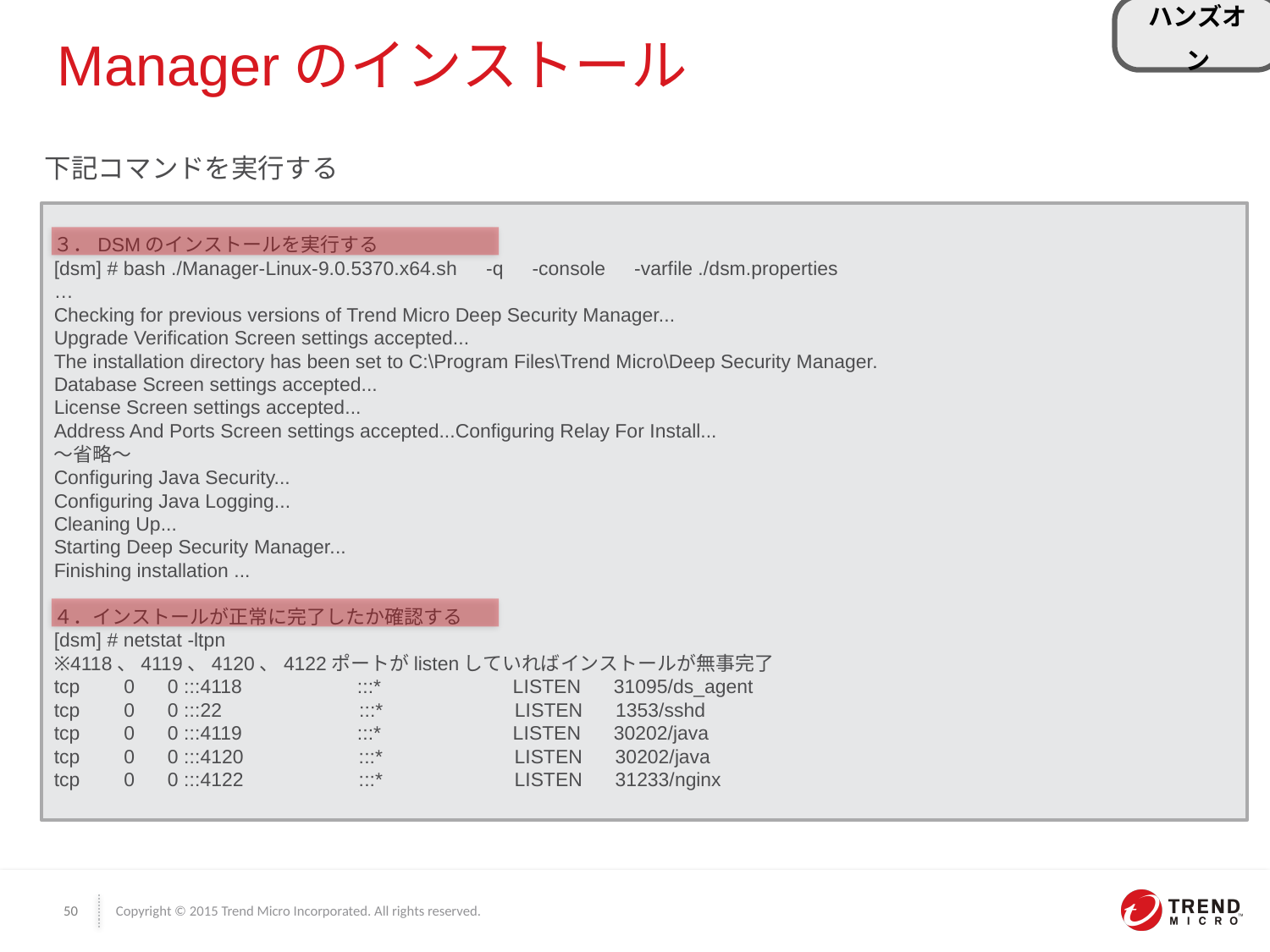

ハンズオン
# Managerのインストール
下記コマンドを実行する

３．DSMのインストールを実行する
[dsm] # bash ./Manager-Linux-9.0.5370.x64.sh　-q　-console　-varfile ./dsm.properties
…
Checking for previous versions of Trend Micro Deep Security Manager...
Upgrade Verification Screen settings accepted...
The installation directory has been set to C:\Program Files\Trend Micro\Deep Security Manager.
Database Screen settings accepted...
License Screen settings accepted...
Address And Ports Screen settings accepted...Configuring Relay For Install...
～省略～
Configuring Java Security...
Configuring Java Logging...
Cleaning Up...
Starting Deep Security Manager...
Finishing installation ...

４．インストールが正常に完了したか確認する
[dsm] # netstat -ltpn
※4118、4119、4120、4122ポートがlistenしていればインストールが無事完了
tcp        0      0 :::4118                     :::*                        LISTEN      31095/ds_agent
tcp        0      0 :::22                         :::*                        LISTEN      1353/sshd
tcp        0      0 :::4119                     :::*                        LISTEN      30202/java
tcp        0      0 :::4120                     :::*                        LISTEN      30202/java
tcp        0      0 :::4122                     :::*                        LISTEN      31233/nginx